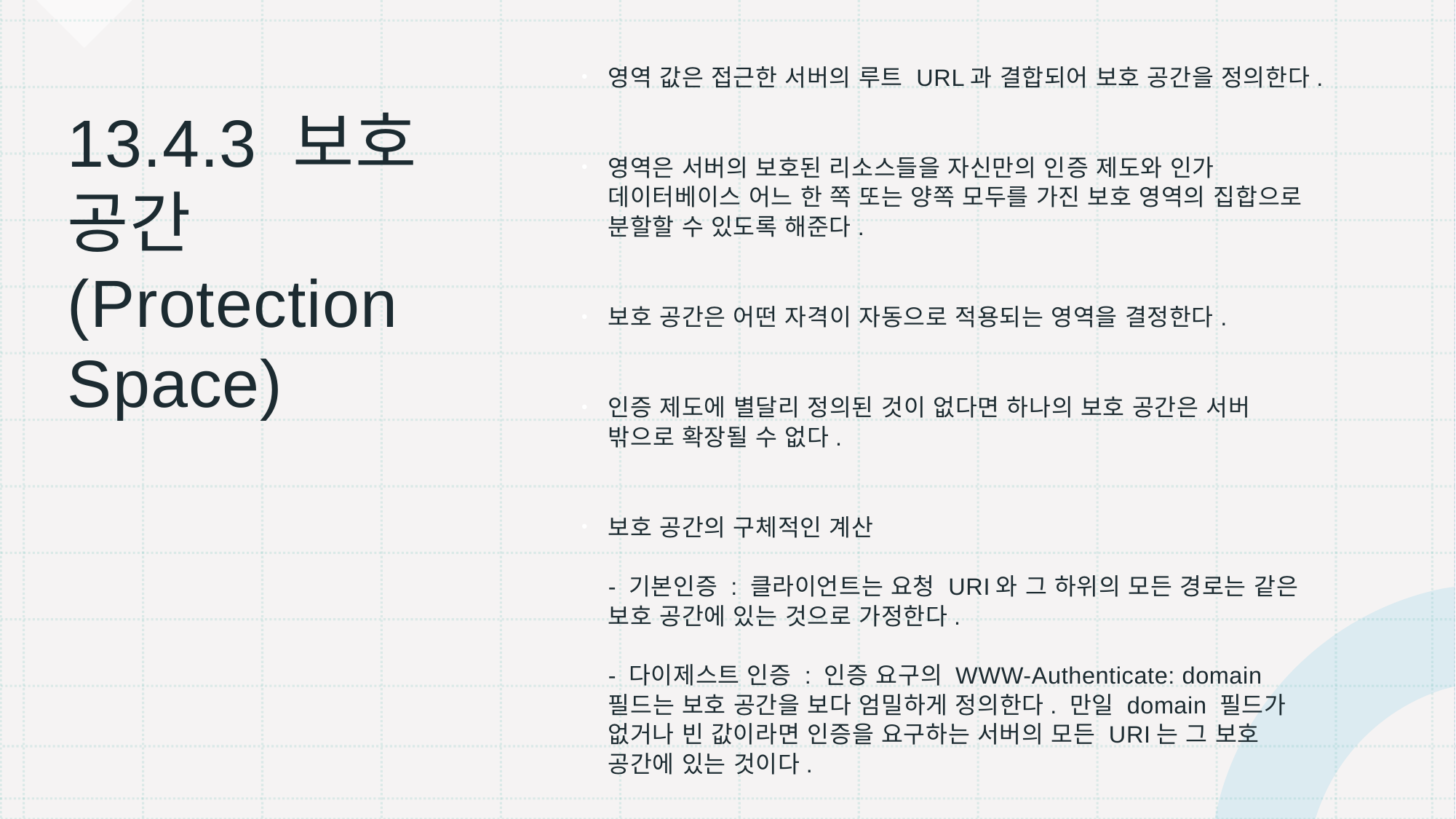

영역 값은 접근한 서버의 루트 URL과 결합되어 보호 공간을 정의한다.

영역은 서버의 보호된 리소스들을 자신만의 인증 제도와 인가 데이터베이스 어느 한 쪽 또는 양쪽 모두를 가진 보호 영역의 집합으로 분할할 수 있도록 해준다.

보호 공간은 어떤 자격이 자동으로 적용되는 영역을 결정한다.

인증 제도에 별달리 정의된 것이 없다면 하나의 보호 공간은 서버 밖으로 확장될 수 없다.

보호 공간의 구체적인 계산
- 기본인증 : 클라이언트는 요청 URI와 그 하위의 모든 경로는 같은 보호 공간에 있는 것으로 가정한다.
- 다이제스트 인증 : 인증 요구의 WWW-Authenticate: domain 필드는 보호 공간을 보다 엄밀하게 정의한다. 만일 domain 필드가 없거나 빈 값이라면 인증을 요구하는 서버의 모든 URI는 그 보호 공간에 있는 것이다.
# 13.4.3 보호 공간(Protection Space)